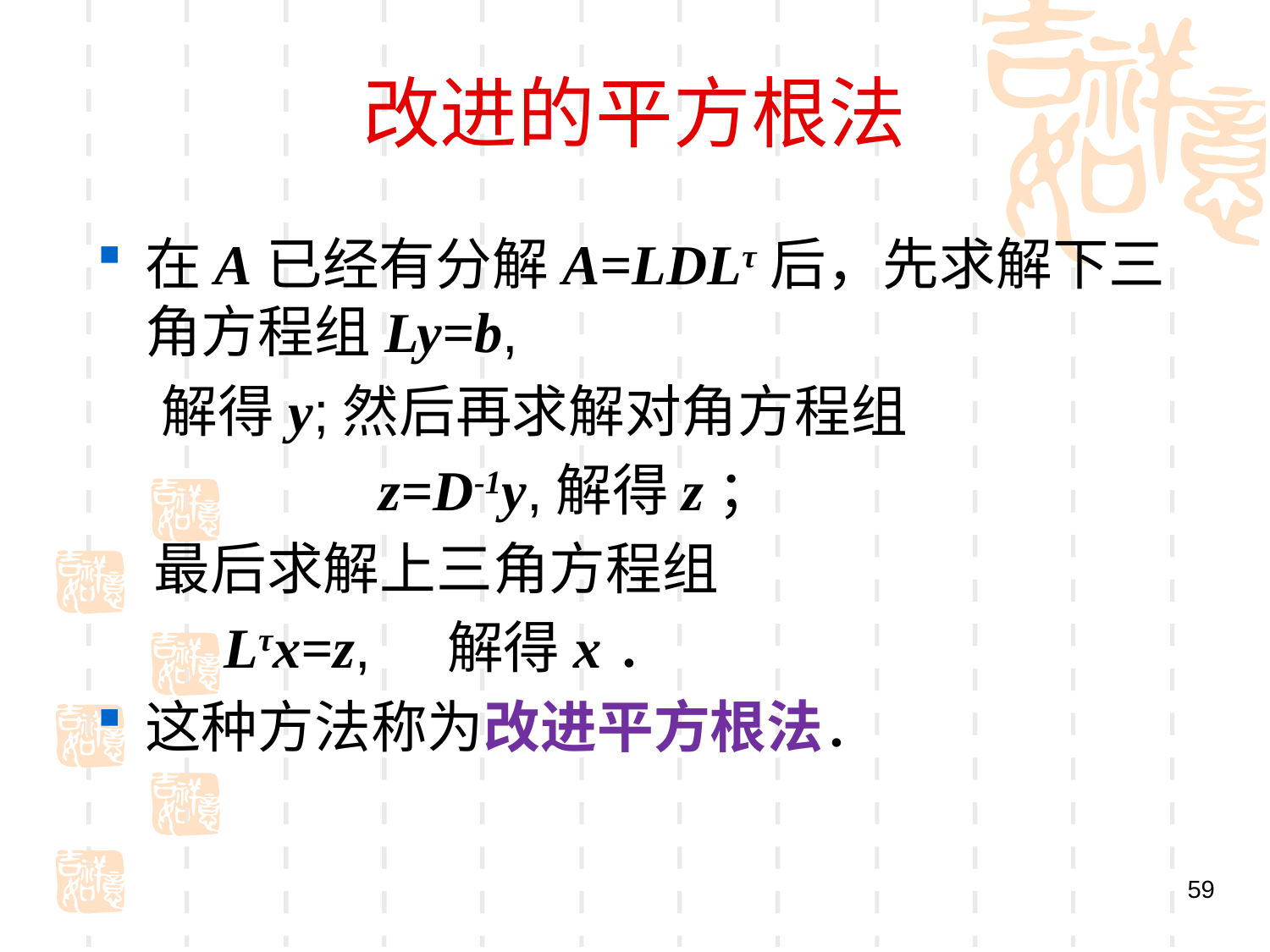

# 改进的平方根法
在A已经有分解A=LDLτ后，先求解下三角方程组Ly=b,
    解得y;然后再求解对角方程组
                  z=D-1y,解得z；
　最后求解上三角方程组
　　Lτx=z,    解得x．
这种方法称为改进平方根法．
59